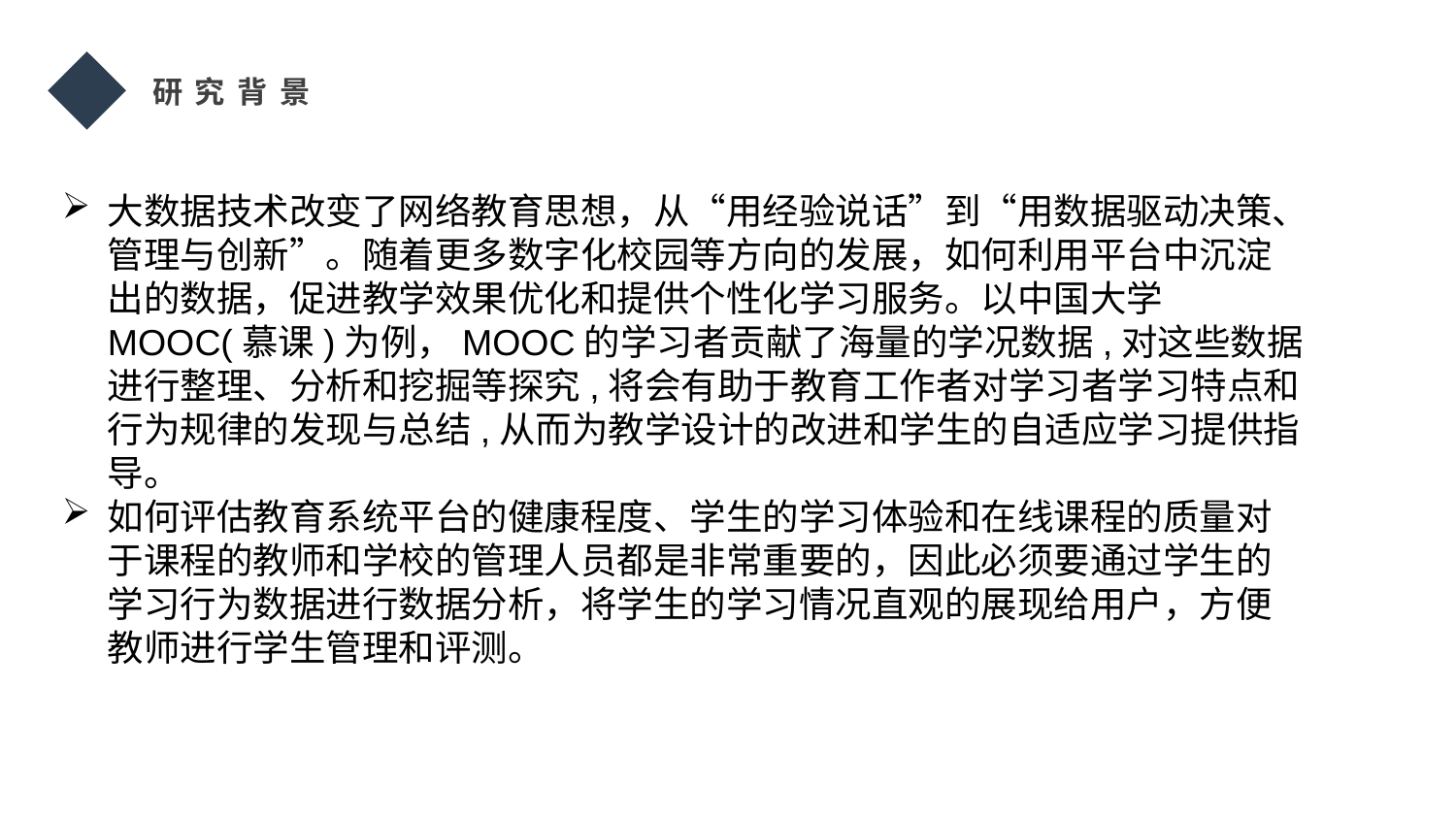

研究背景
大数据技术改变了网络教育思想，从“用经验说话”到“用数据驱动决策、管理与创新”。随着更多数字化校园等方向的发展，如何利用平台中沉淀出的数据，促进教学效果优化和提供个性化学习服务。以中国大学MOOC(慕课)为例，MOOC的学习者贡献了海量的学况数据,对这些数据进行整理、分析和挖掘等探究,将会有助于教育工作者对学习者学习特点和行为规律的发现与总结,从而为教学设计的改进和学生的自适应学习提供指导。
如何评估教育系统平台的健康程度、学生的学习体验和在线课程的质量对于课程的教师和学校的管理人员都是非常重要的，因此必须要通过学生的学习行为数据进行数据分析，将学生的学习情况直观的展现给用户，方便教师进行学生管理和评测。